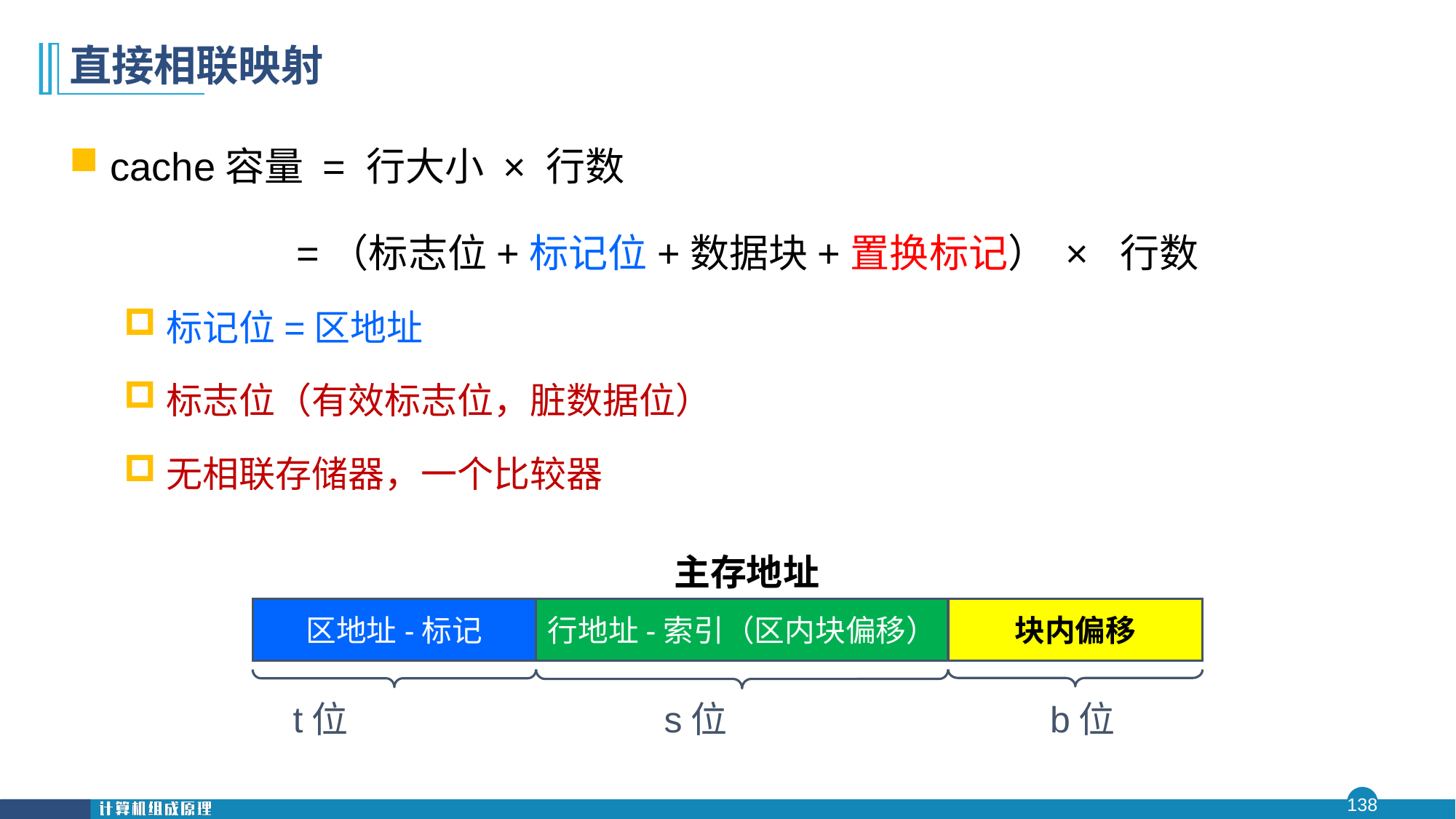

# 直接相联映射
cache容量 = 行大小 × 行数
             　      =（标志位+标记位+数据块+置换标记） ×  行数
标记位=区地址
标志位（有效标志位，脏数据位）
无相联存储器，一个比较器

主存地址

块内偏移
区地址-标记
行地址-索引（区内块偏移）
t位
s位
b位